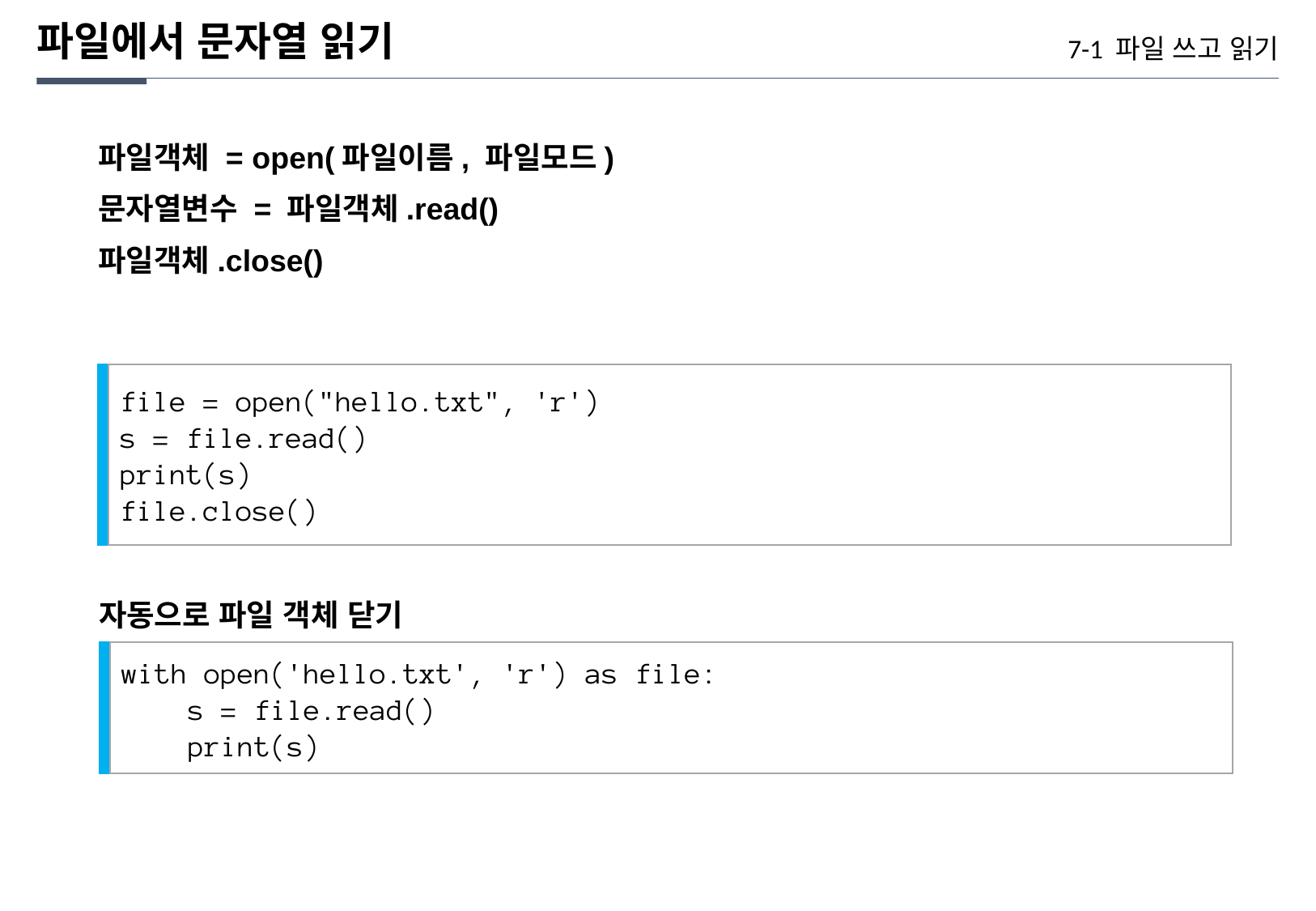

파일에서 문자열 읽기
7-1 파일 쓰고 읽기
파일객체 = open(파일이름, 파일모드)
문자열변수 = 파일객체.read()
파일객체.close()

file = open("hello.txt", 'r')
s = file.read()
print(s)
file.close()
자동으로 파일 객체 닫기

with open('hello.txt', 'r') as file:
    s = file.read()
    print(s)